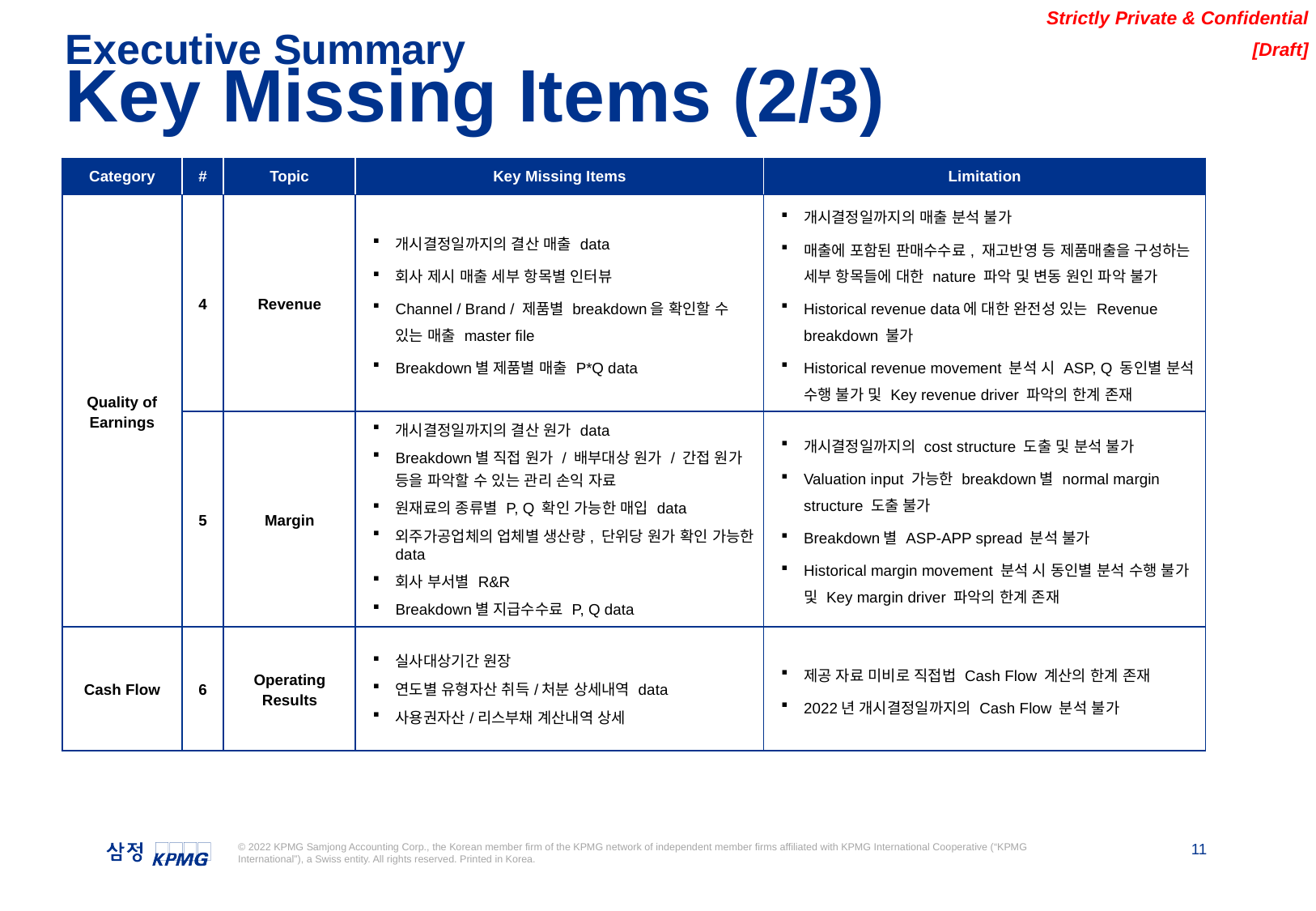

Executive Summary
Key Missing Items (2/3)
| Category | # | Topic | Key Missing Items | Limitation |
| --- | --- | --- | --- | --- |
| Quality of Earnings | 4 | Revenue | 개시결정일까지의 결산 매출 data 회사 제시 매출 세부 항목별 인터뷰 Channel / Brand / 제품별 breakdown을 확인할 수 있는 매출 master file Breakdown별 제품별 매출 P\*Q data | 개시결정일까지의 매출 분석 불가 매출에 포함된 판매수수료, 재고반영 등 제품매출을 구성하는 세부 항목들에 대한 nature 파악 및 변동 원인 파악 불가 Historical revenue data에 대한 완전성 있는 Revenue breakdown 불가 Historical revenue movement 분석 시 ASP, Q 동인별 분석 수행 불가 및 Key revenue driver 파악의 한계 존재 |
|  | 5 | Margin | 개시결정일까지의 결산 원가 data Breakdown별 직접 원가 / 배부대상 원가 / 간접 원가 등을 파악할 수 있는 관리 손익 자료 원재료의 종류별 P, Q 확인 가능한 매입 data 외주가공업체의 업체별 생산량, 단위당 원가 확인 가능한 data 회사 부서별 R&R Breakdown별 지급수수료 P, Q data | 개시결정일까지의 cost structure 도출 및 분석 불가 Valuation input 가능한 breakdown별 normal margin structure 도출 불가 Breakdown별 ASP-APP spread 분석 불가 Historical margin movement 분석 시 동인별 분석 수행 불가 및 Key margin driver 파악의 한계 존재 |
| Cash Flow | 6 | Operating Results | 실사대상기간 원장 연도별 유형자산 취득/처분 상세내역 data 사용권자산/리스부채 계산내역 상세 | 제공 자료 미비로 직접법 Cash Flow 계산의 한계 존재 2022년 개시결정일까지의 Cash Flow 분석 불가 |